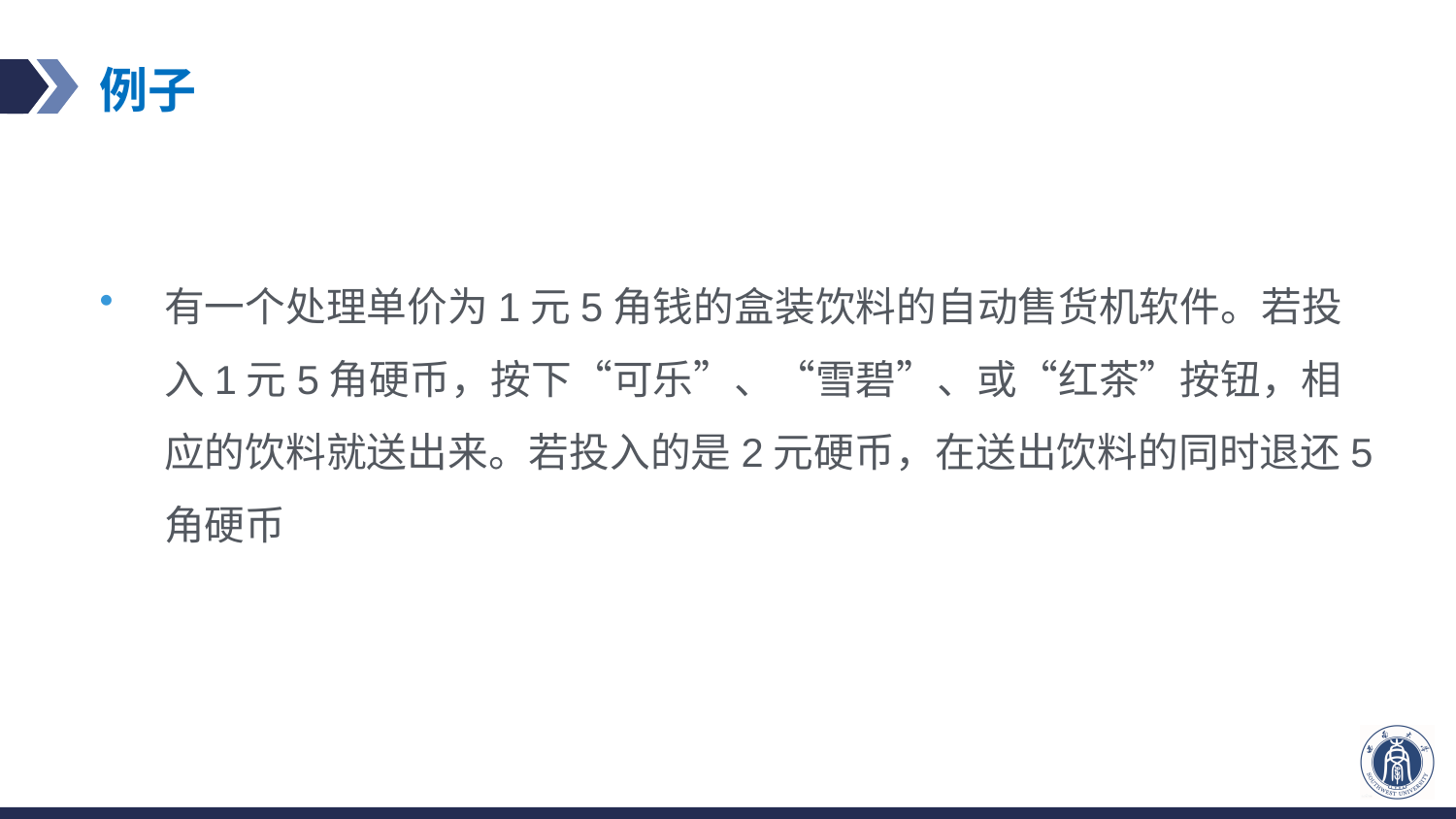

# 例子
有一个处理单价为1元5角钱的盒装饮料的自动售货机软件。若投入1元5角硬币，按下“可乐”、“雪碧”、或“红茶”按钮，相应的饮料就送出来。若投入的是2元硬币，在送出饮料的同时退还5角硬币